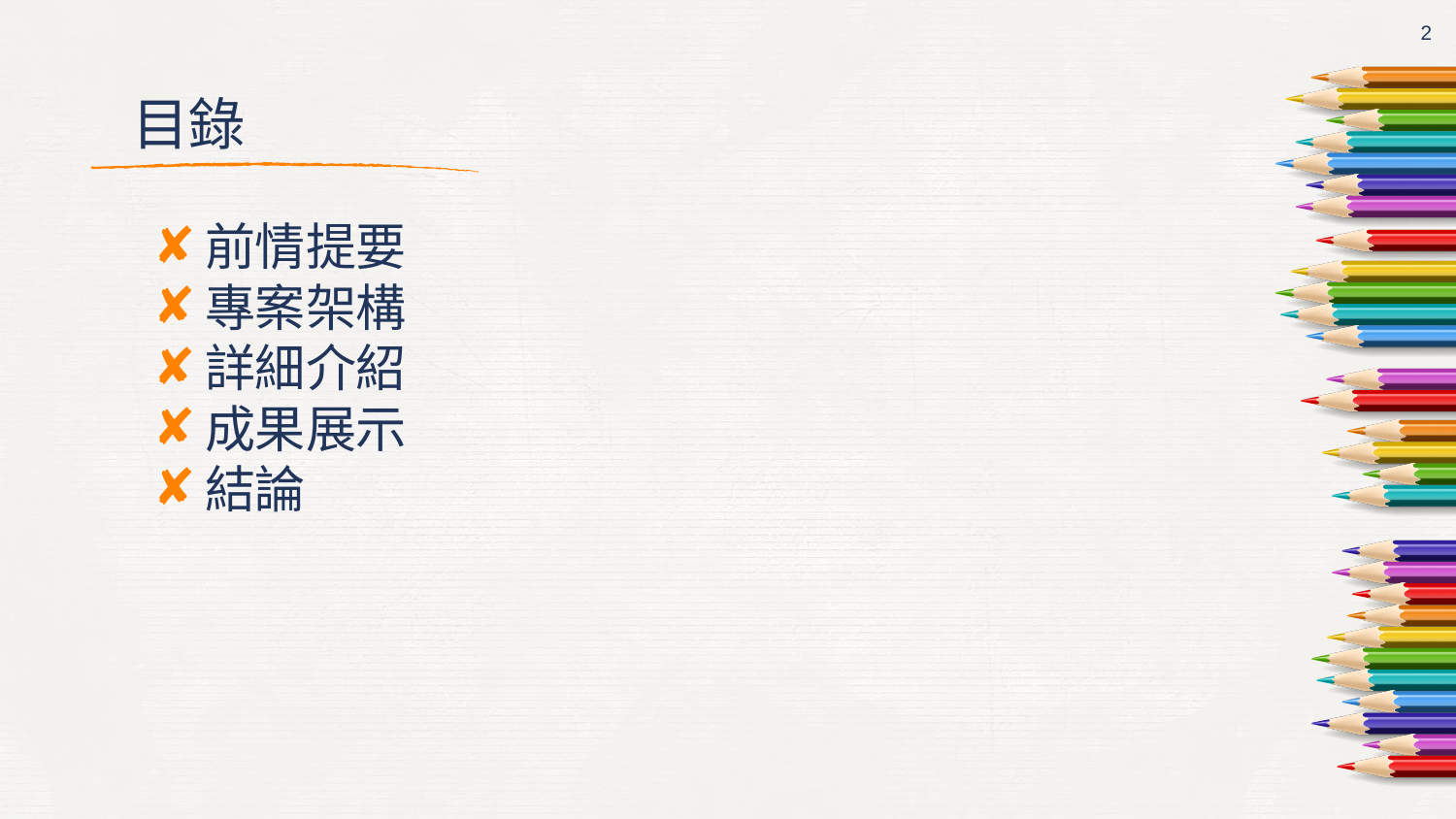

2
# 目錄
前情提要
專案架構
詳細介紹
成果展示
結論